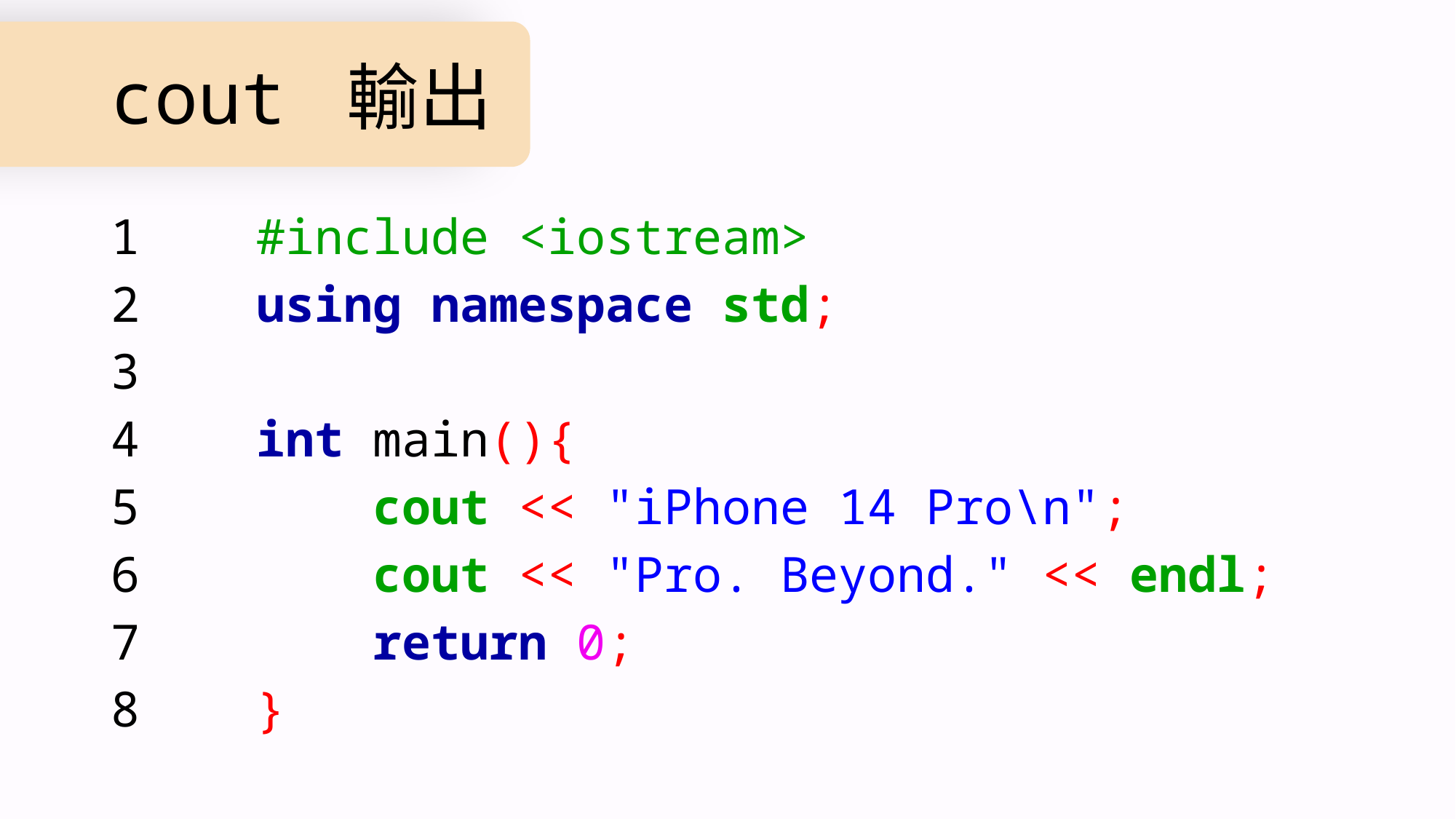

# cout 輸出
1    #include <iostream>
2    using namespace std;
3
4    int main(){
5        cout << "iPhone 14 Pro\n";
6        cout << "Pro. Beyond." << endl;
7        return 0;
8    }